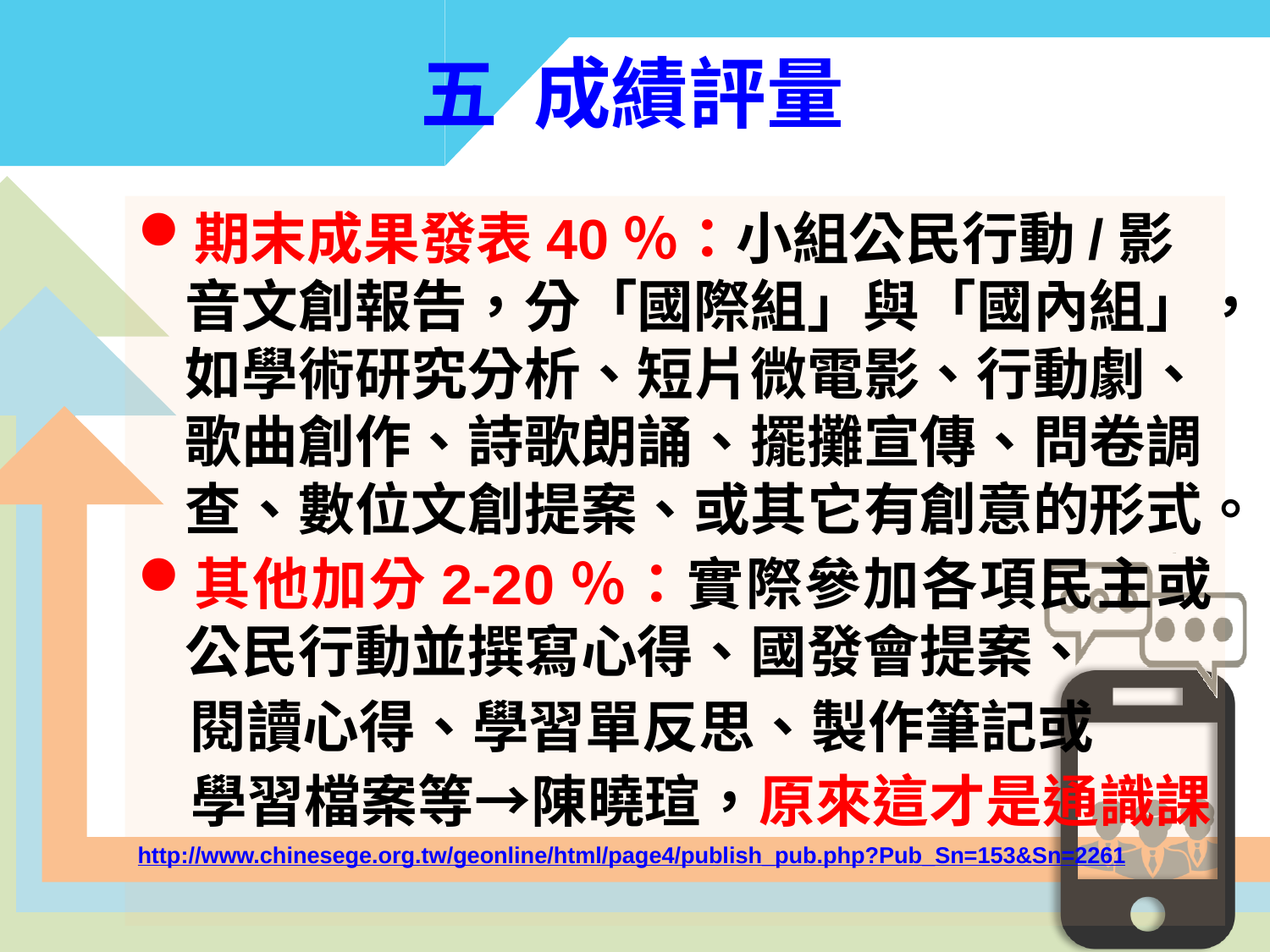

五  成績評量
期末成果發表40％：小組公民行動/影音文創報告，分「國際組」與「國內組」，如學術研究分析、短片微電影、行動劇、歌曲創作、詩歌朗誦、擺攤宣傳、問卷調查、數位文創提案、或其它有創意的形式。
其他加分2-20％：實際參加各項民主或公民行動並撰寫心得、國發會提案、
   閱讀心得、學習單反思、製作筆記或
   學習檔案等→陳曉瑄，原來這才是通識課
http://www.chinesege.org.tw/geonline/html/page4/publish_pub.php?Pub_Sn=153&Sn=2261